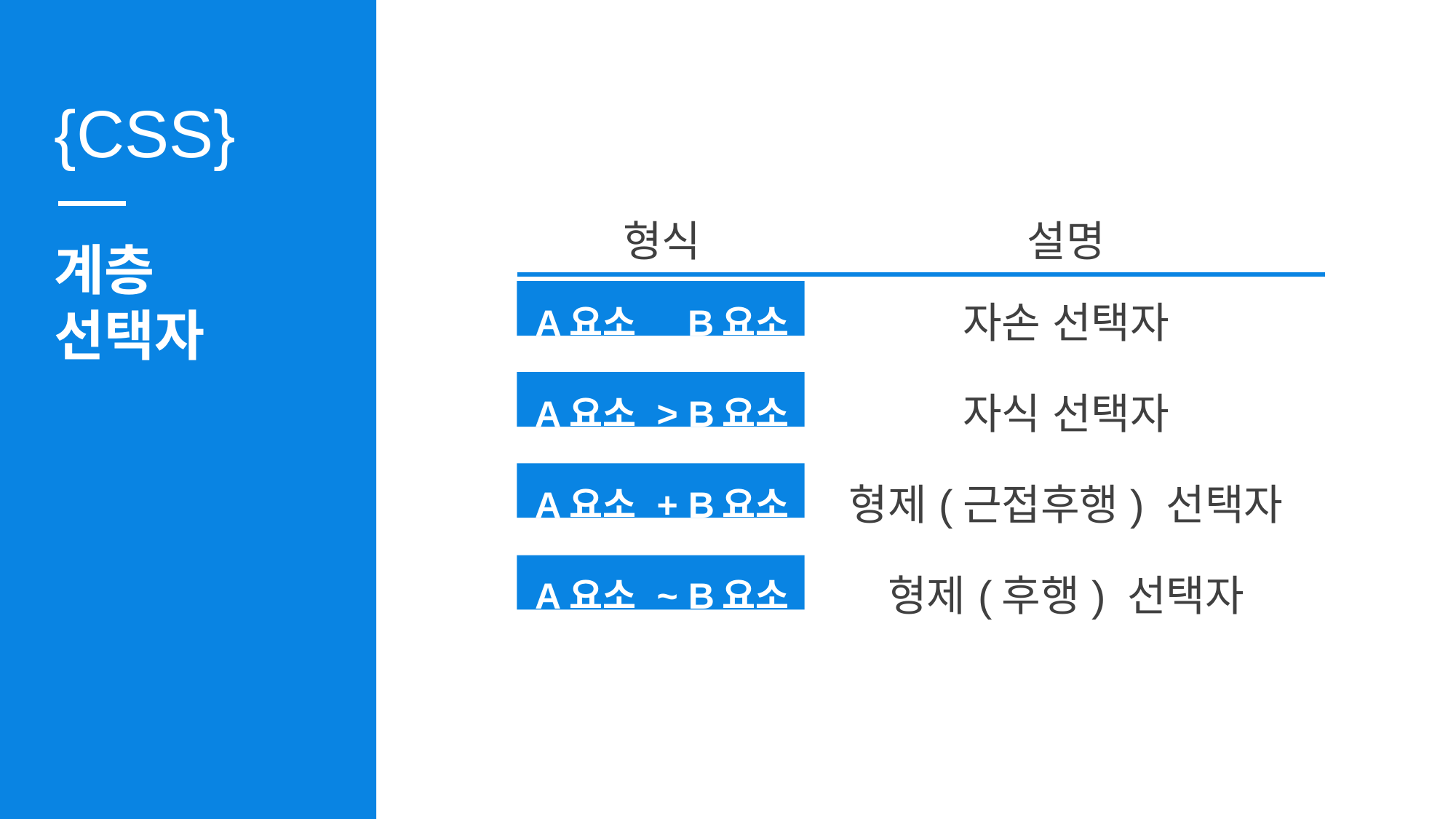

| 형식 | 설명 |
| --- | --- |
| A요소 B요소 | 자손 선택자 |
| A요소 > B요소 | 자식 선택자 |
| A요소 + B요소 | 형제(근접후행) 선택자 |
| A요소 ~ B요소 | 형제(후행) 선택자 |
계층
선택자